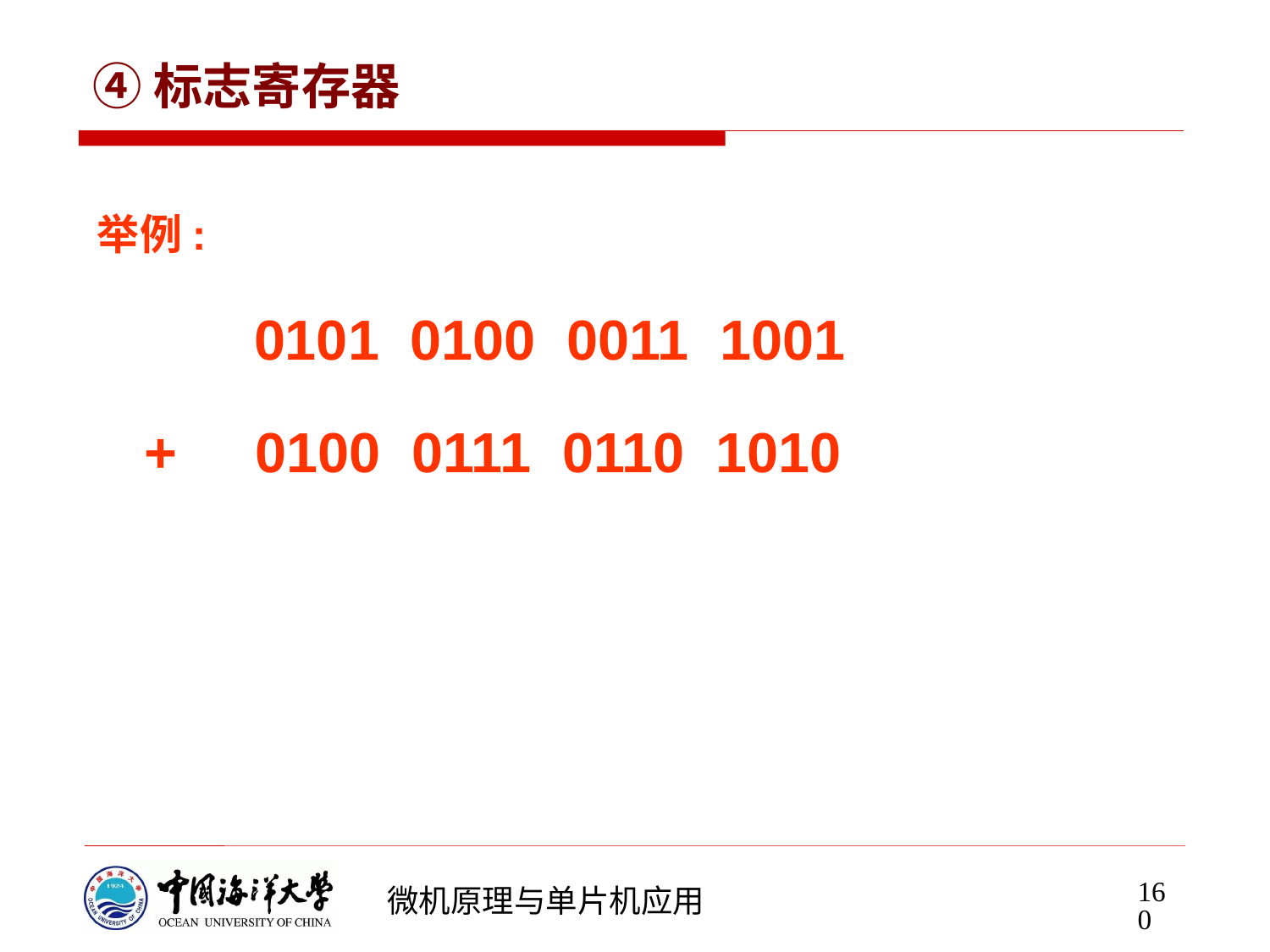

# ④标志寄存器
举例:
          0101  0100  0011  1001
   +     0100  0111  0110  1010

160